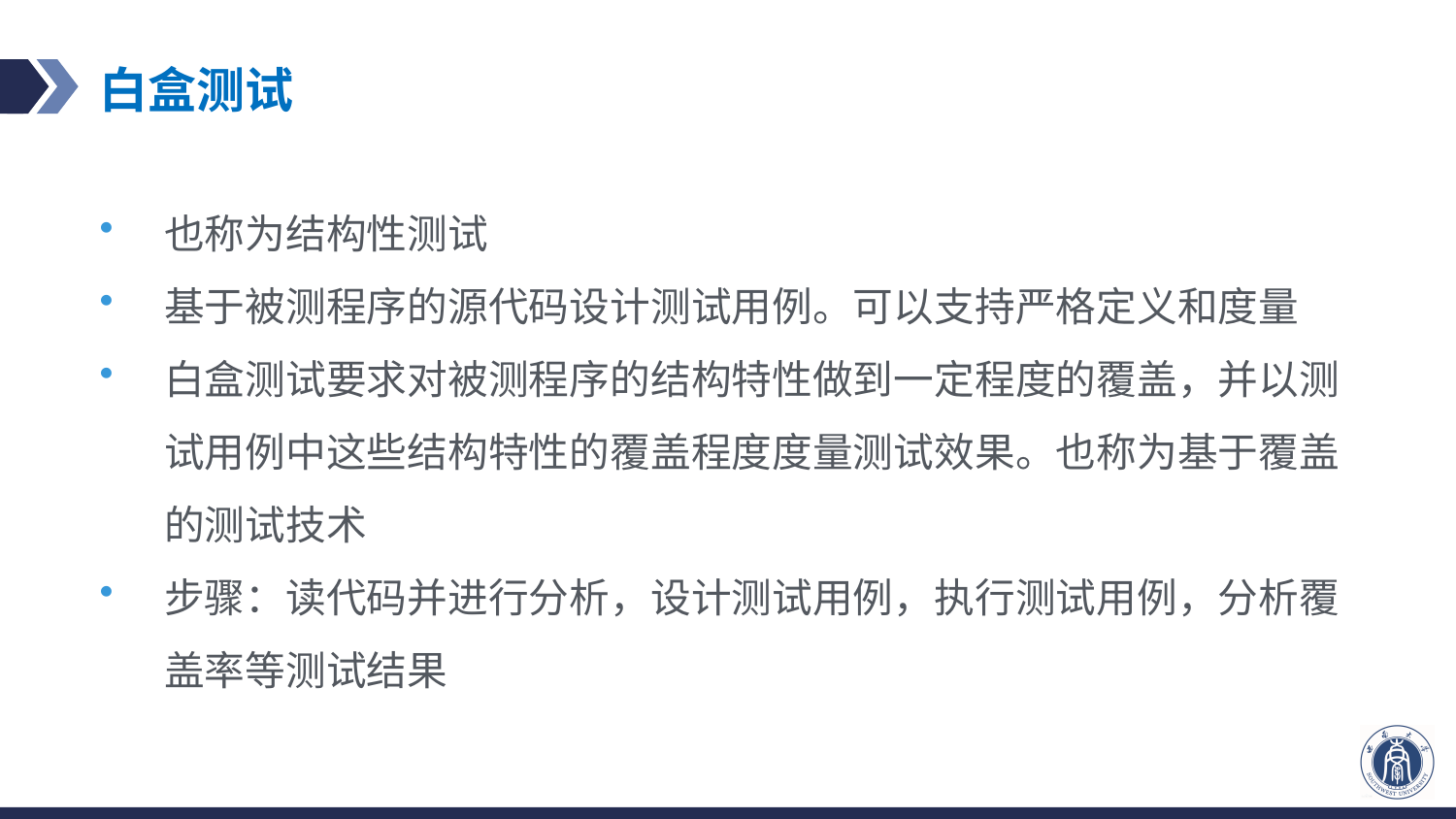

# 白盒测试
也称为结构性测试
基于被测程序的源代码设计测试用例。可以支持严格定义和度量
白盒测试要求对被测程序的结构特性做到一定程度的覆盖，并以测试用例中这些结构特性的覆盖程度度量测试效果。也称为基于覆盖的测试技术
步骤：读代码并进行分析，设计测试用例，执行测试用例，分析覆盖率等测试结果